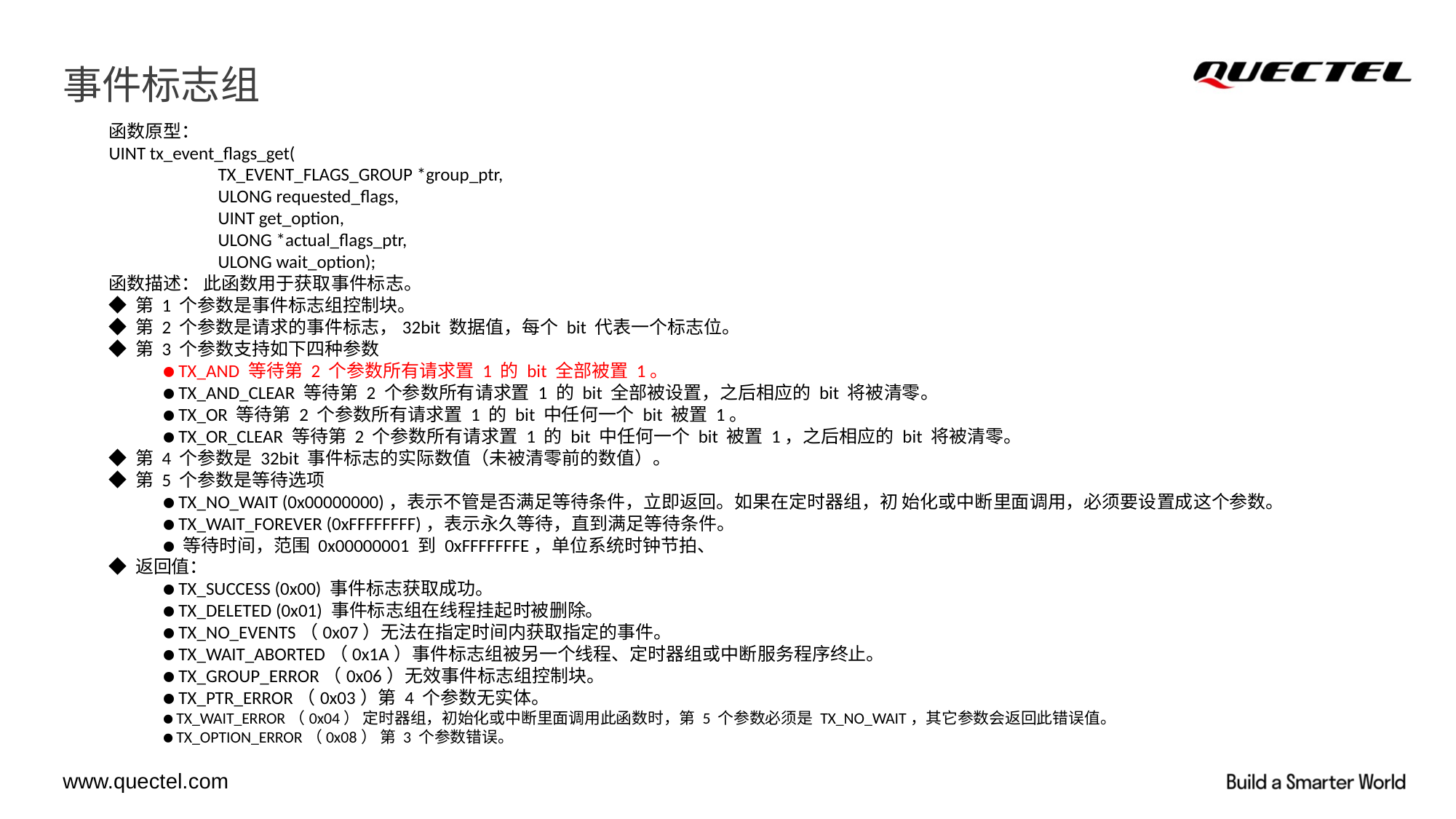

# 事件标志组
函数原型：
UINT tx_event_flags_get(
	TX_EVENT_FLAGS_GROUP *group_ptr,
	ULONG requested_flags,
	UINT get_option,
	ULONG *actual_flags_ptr,
	ULONG wait_option);
函数描述： 此函数用于获取事件标志。
◆ 第 1 个参数是事件标志组控制块。
◆ 第 2 个参数是请求的事件标志，32bit 数据值，每个 bit 代表一个标志位。
◆ 第 3 个参数支持如下四种参数
⚫ TX_AND 等待第 2 个参数所有请求置 1 的 bit 全部被置 1。
⚫ TX_AND_CLEAR 等待第 2 个参数所有请求置 1 的 bit 全部被设置，之后相应的 bit 将被清零。
⚫ TX_OR 等待第 2 个参数所有请求置 1 的 bit 中任何一个 bit 被置 1。
⚫ TX_OR_CLEAR 等待第 2 个参数所有请求置 1 的 bit 中任何一个 bit 被置 1，之后相应的 bit 将被清零。
◆ 第 4 个参数是 32bit 事件标志的实际数值（未被清零前的数值）。
◆ 第 5 个参数是等待选项
⚫ TX_NO_WAIT (0x00000000)，表示不管是否满足等待条件，立即返回。如果在定时器组，初 始化或中断里面调用，必须要设置成这个参数。
⚫ TX_WAIT_FOREVER (0xFFFFFFFF)，表示永久等待，直到满足等待条件。
⚫ 等待时间，范围 0x00000001 到 0xFFFFFFFE，单位系统时钟节拍、
◆ 返回值：
⚫ TX_SUCCESS (0x00) 事件标志获取成功。
⚫ TX_DELETED (0x01) 事件标志组在线程挂起时被删除。
⚫ TX_NO_EVENTS（0x07）无法在指定时间内获取指定的事件。
⚫ TX_WAIT_ABORTED（0x1A）事件标志组被另一个线程、定时器组或中断服务程序终止。
⚫ TX_GROUP_ERROR（0x06）无效事件标志组控制块。
⚫ TX_PTR_ERROR（0x03）第 4 个参数无实体。
⚫ TX_WAIT_ERROR（0x04） 定时器组，初始化或中断里面调用此函数时，第 5 个参数必须是 TX_NO_WAIT，其它参数会返回此错误值。
⚫ TX_OPTION_ERROR（0x08） 第 3 个参数错误。